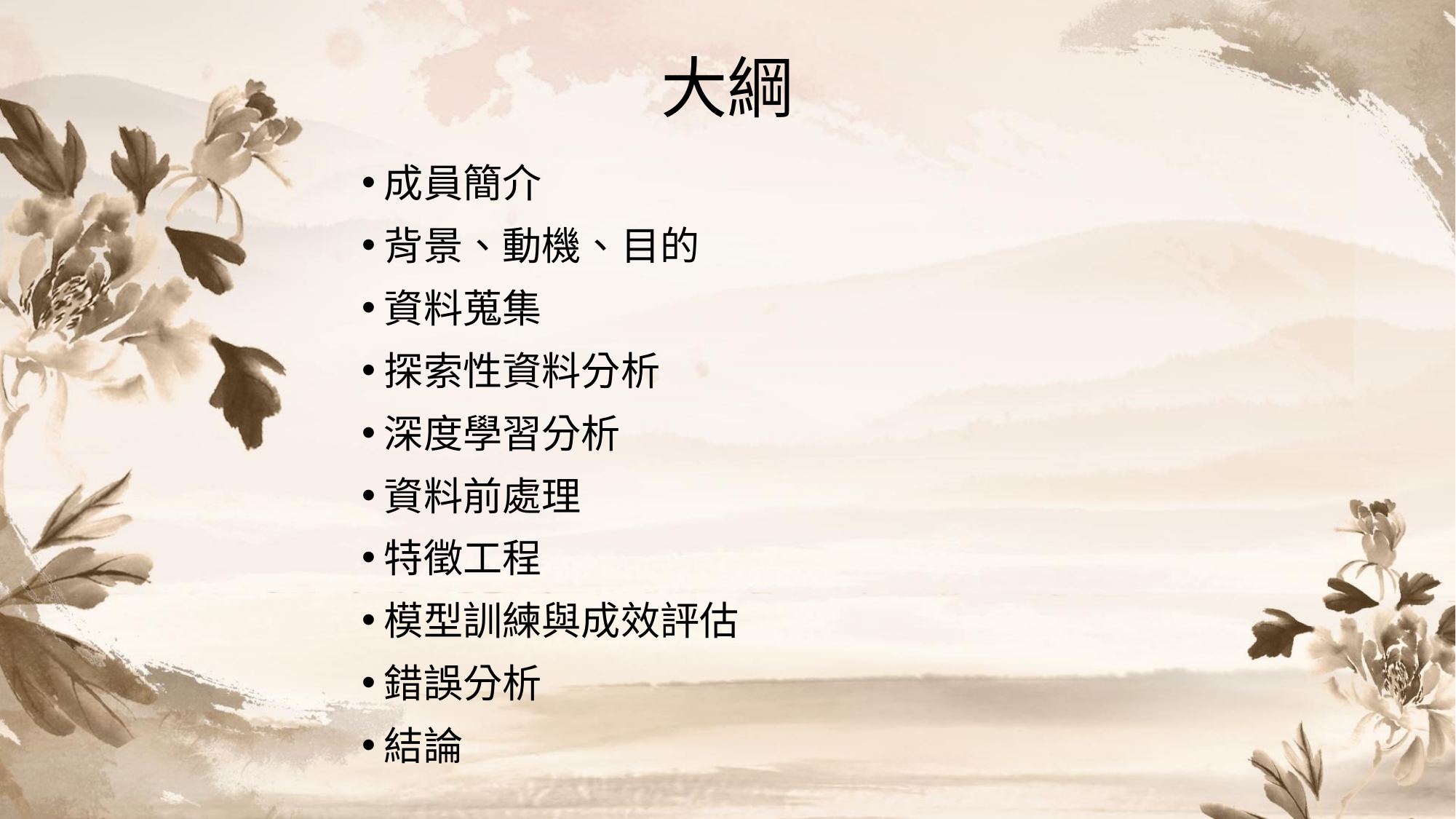

# 大綱
成員簡介
背景、動機、目的
資料蒐集
探索性資料分析
深度學習分析
資料前處理
特徵工程
模型訓練與成效評估
錯誤分析
結論